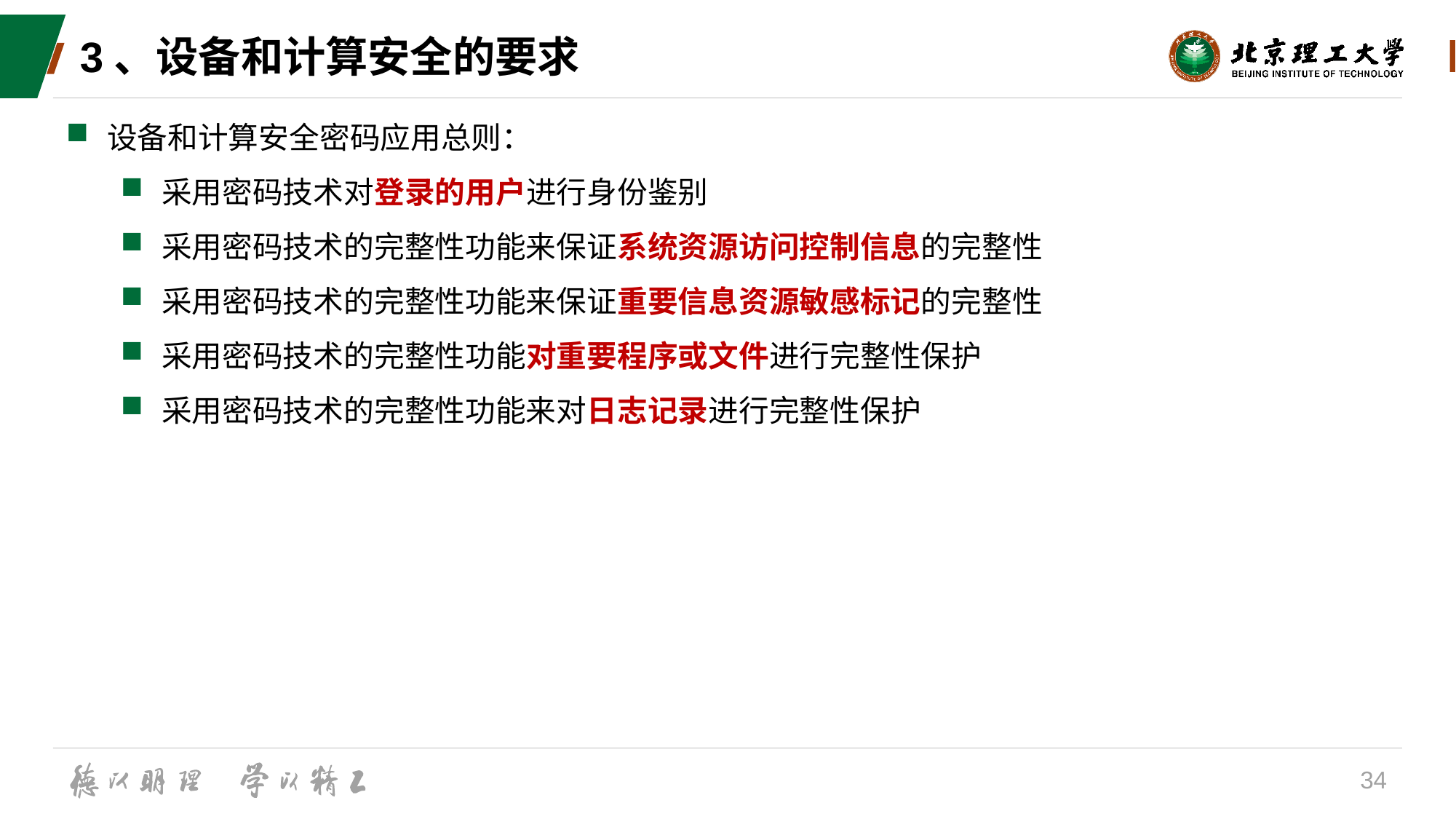

# 3、设备和计算安全的要求
设备和计算安全密码应用总则：
采用密码技术对登录的用户进行身份鉴别
采用密码技术的完整性功能来保证系统资源访问控制信息的完整性
采用密码技术的完整性功能来保证重要信息资源敏感标记的完整性
采用密码技术的完整性功能对重要程序或文件进行完整性保护
采用密码技术的完整性功能来对日志记录进行完整性保护